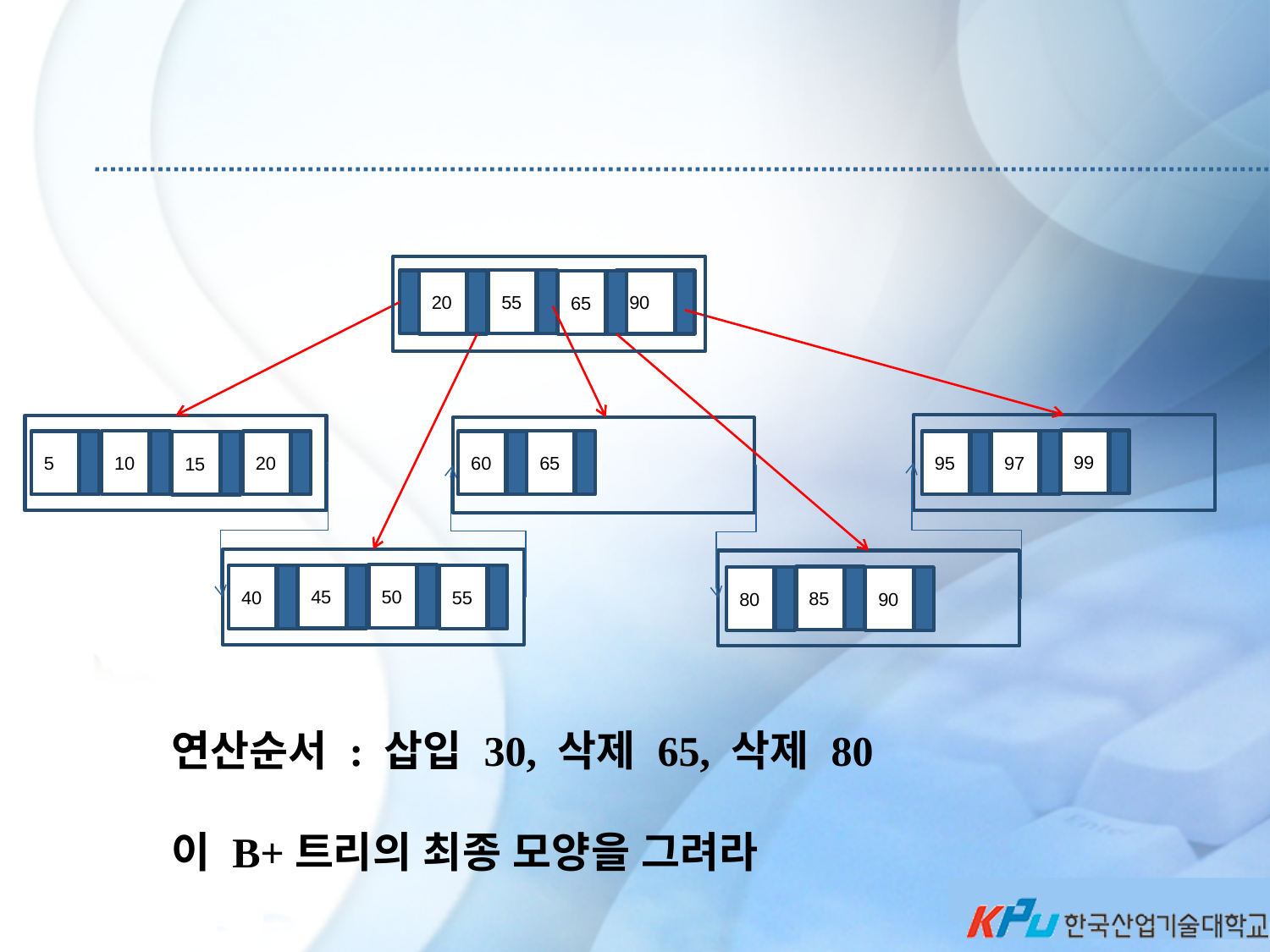

#

55

20

90

65

10

5

20

15

99
65

97

60

95

50
45

55
40

85

80

90

연산순서 : 삽입 30, 삭제 65, 삭제 80

이 B+트리의 최종 모양을 그려라